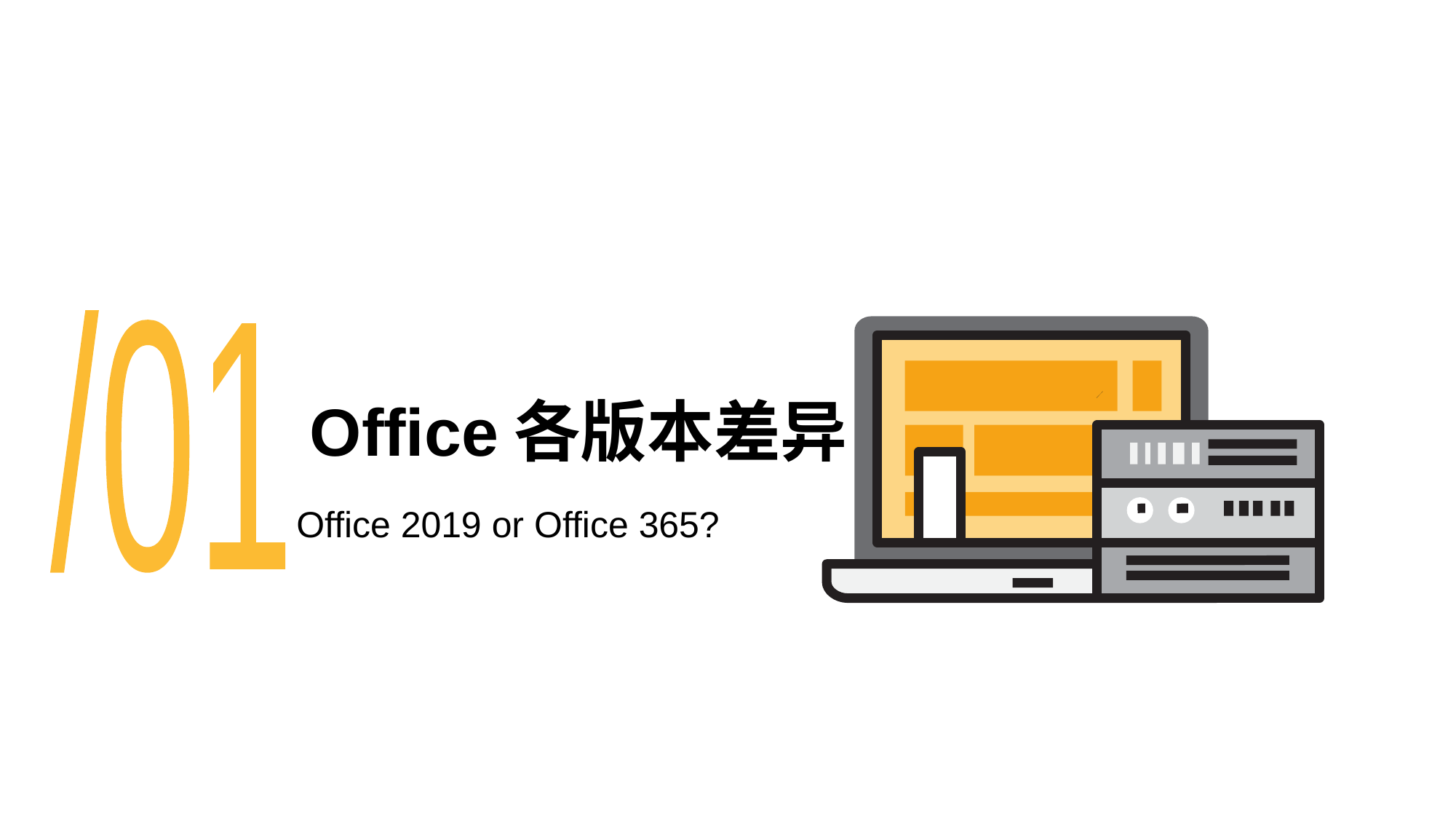

/01
# Office各版本差异
Office 2019 or Office 365?